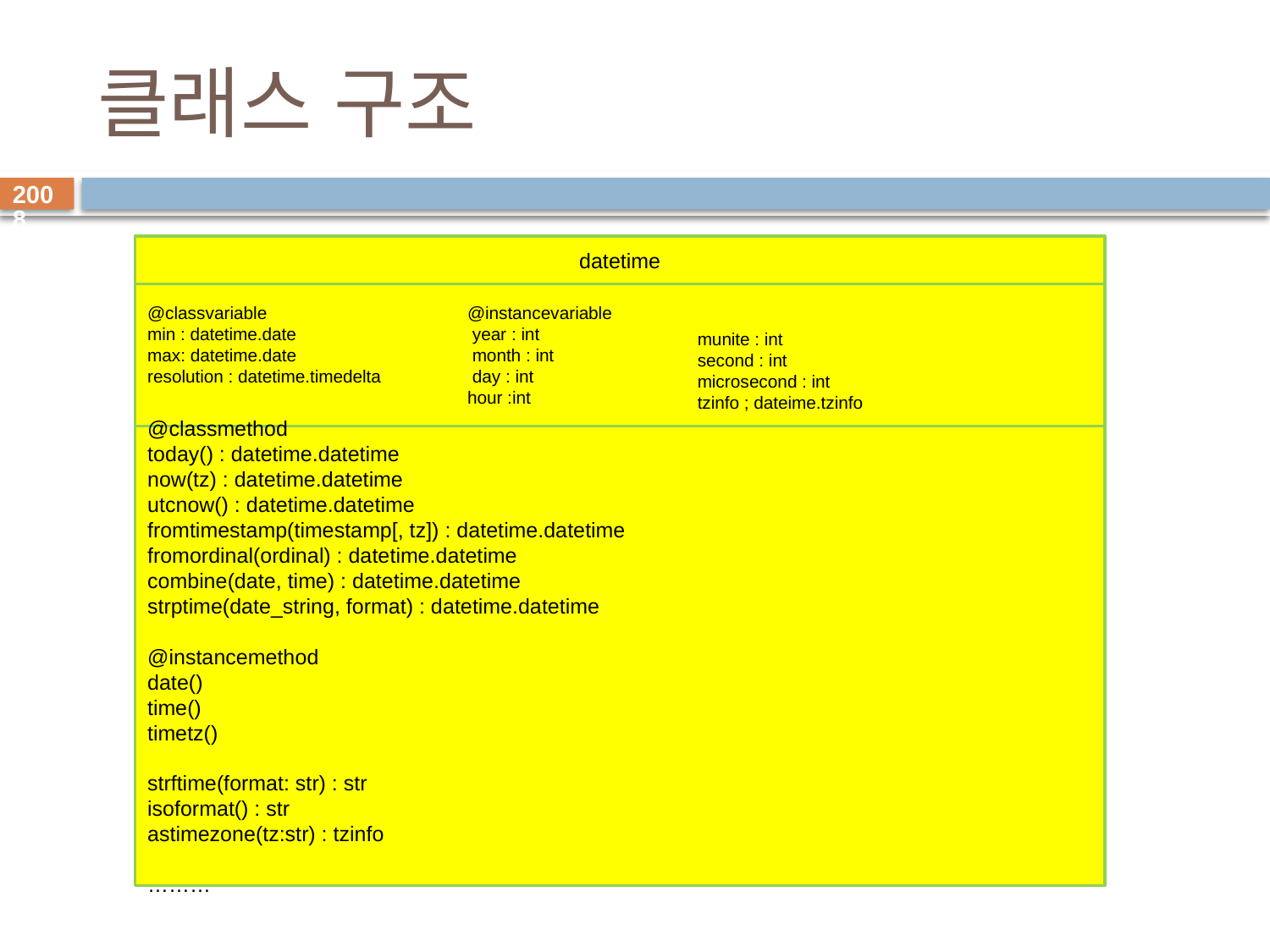

# 클래스 구조
2008
datetime
@classvariable
min : datetime.date
max: datetime.date
resolution : datetime.timedelta

@classmethod
today() : datetime.datetime
now(tz) : datetime.datetime
utcnow() : datetime.datetime
fromtimestamp(timestamp[, tz]) : datetime.datetime
fromordinal(ordinal) : datetime.datetime
combine(date, time) : datetime.datetime
strptime(date_string, format) : datetime.datetime

@instancemethod
date()
time()
timetz()

strftime(format: str) : str
isoformat() : str
astimezone(tz:str) : tzinfo

………
@instancevariable
 year : int
 month : int
 day : int
hour :int

munite : int
second : int
microsecond : int
tzinfo ; dateime.tzinfo